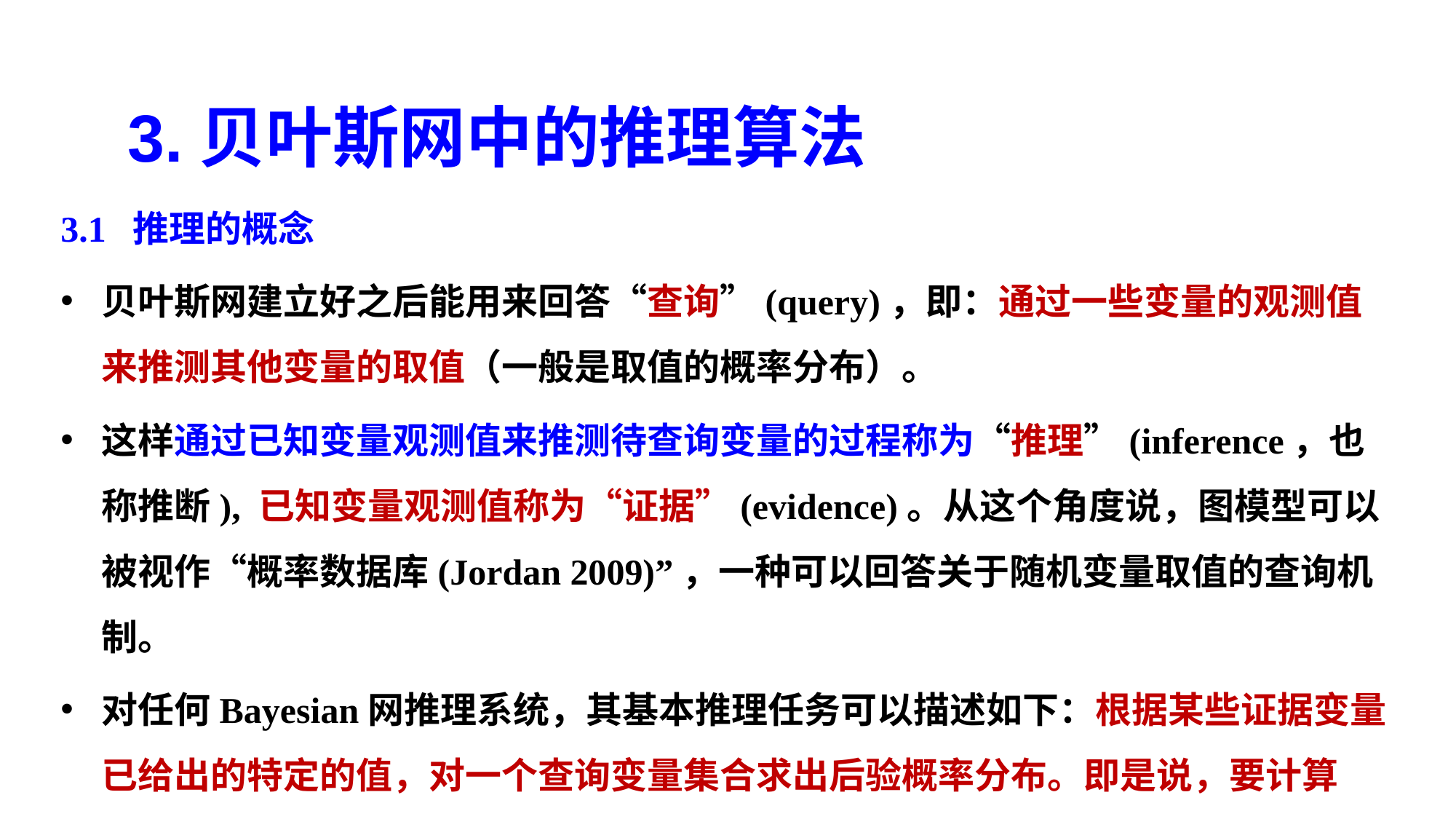

3.贝叶斯网中的推理算法
3.1  推理的概念
贝叶斯网建立好之后能用来回答“查询”(query)，即：通过一些变量的观测值来推测其他变量的取值（一般是取值的概率分布）。
这样通过已知变量观测值来推测待查询变量的过程称为“推理”(inference，也称推断), 已知变量观测值称为“证据”(evidence)。从这个角度说，图模型可以被视作“概率数据库(Jordan 2009)”，一种可以回答关于随机变量取值的查询机制。
对任何Bayesian网推理系统，其基本推理任务可以描述如下：根据某些证据变量已给出的特定的值，对一个查询变量集合求出后验概率分布。即是说，要计算P(Query|Evidence)。